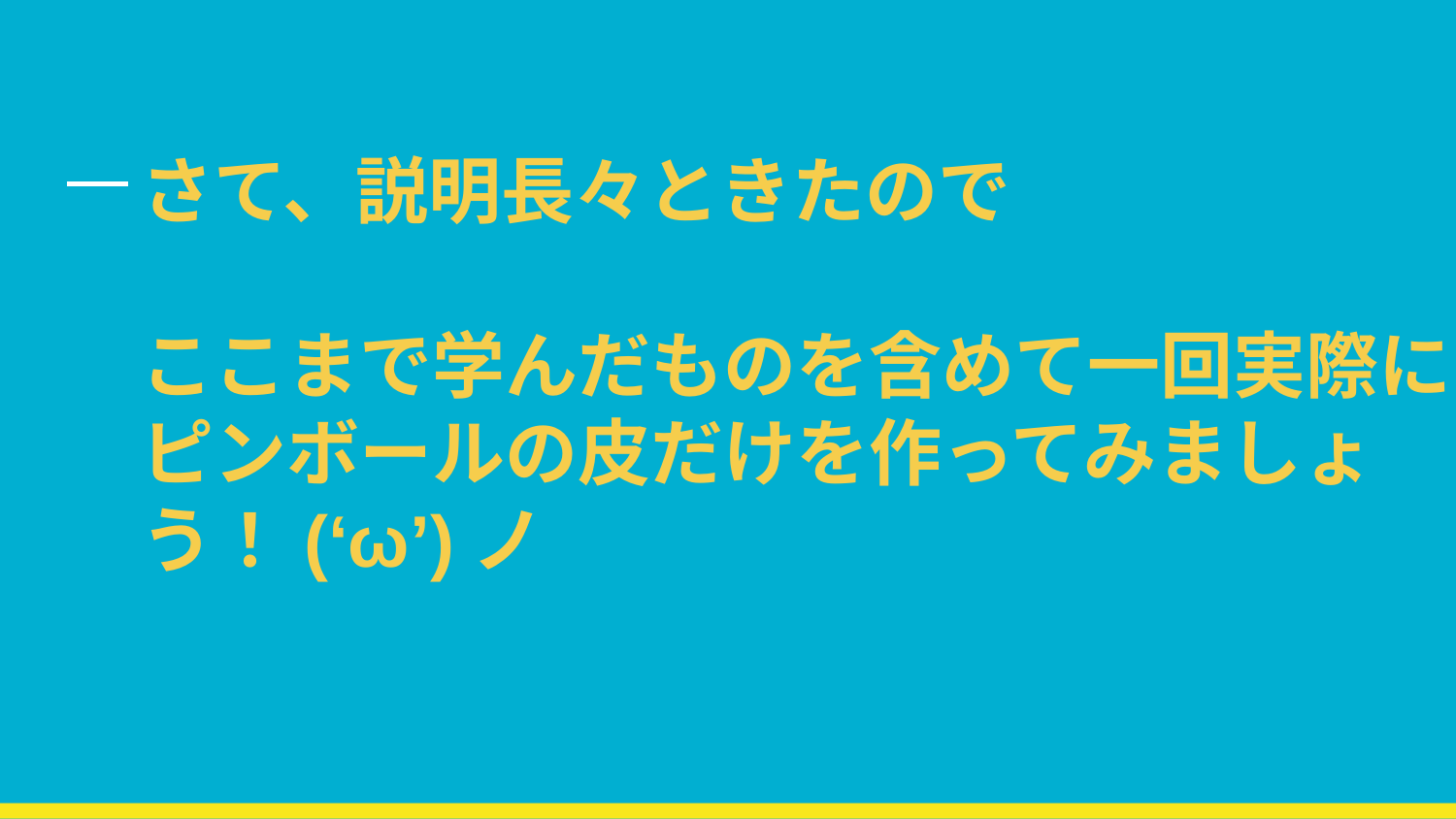

さて、説明長々ときたので

ここまで学んだものを含めて一回実際にピンボールの皮だけを作ってみましょう！(‘ω’)ノ